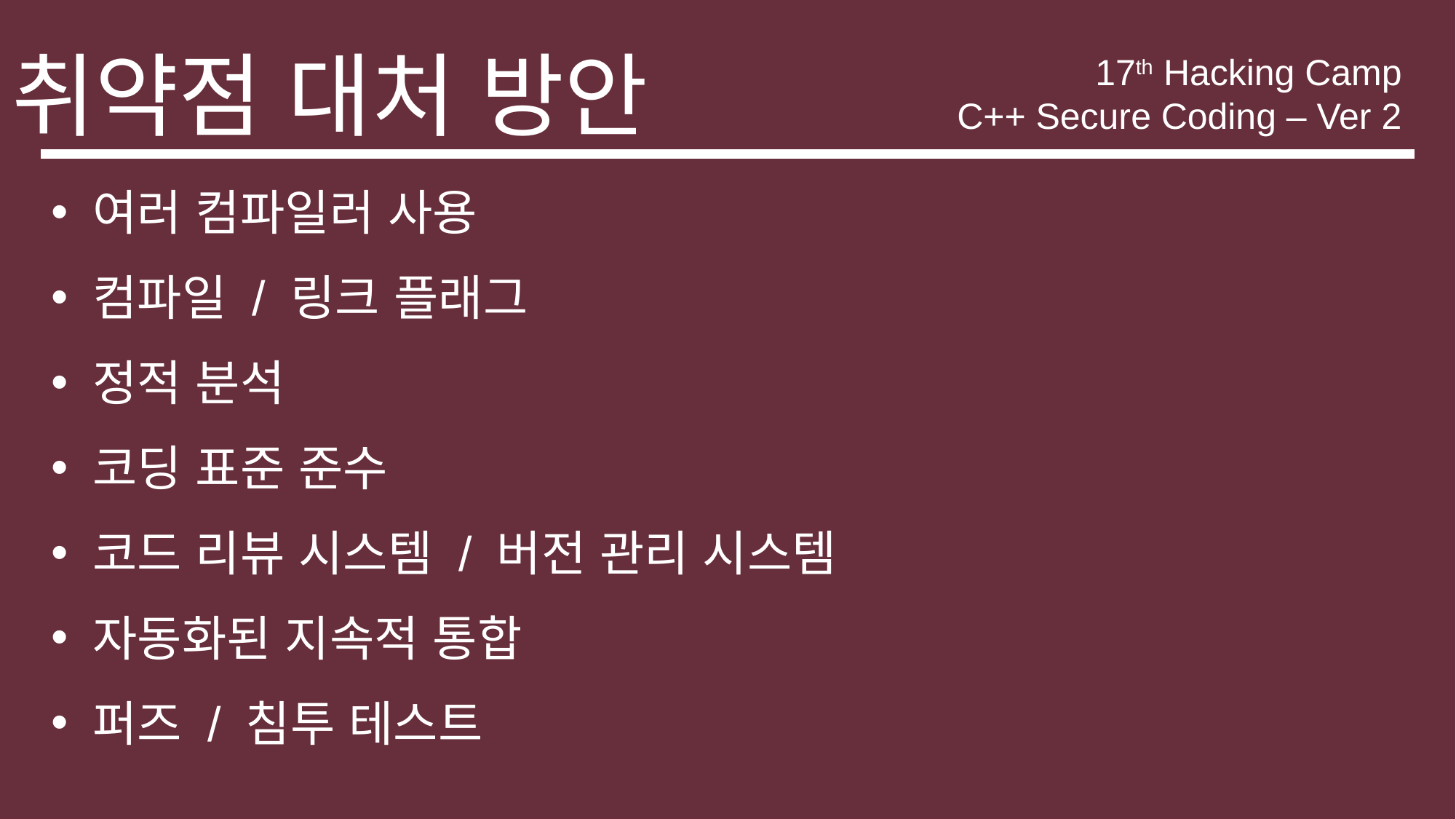

취약점 대처 방안
17th Hacking Camp
C++ Secure Coding – Ver 2
여러 컴파일러 사용
컴파일 / 링크 플래그
정적 분석
코딩 표준 준수
코드 리뷰 시스템 / 버전 관리 시스템
자동화된 지속적 통합
퍼즈 / 침투 테스트